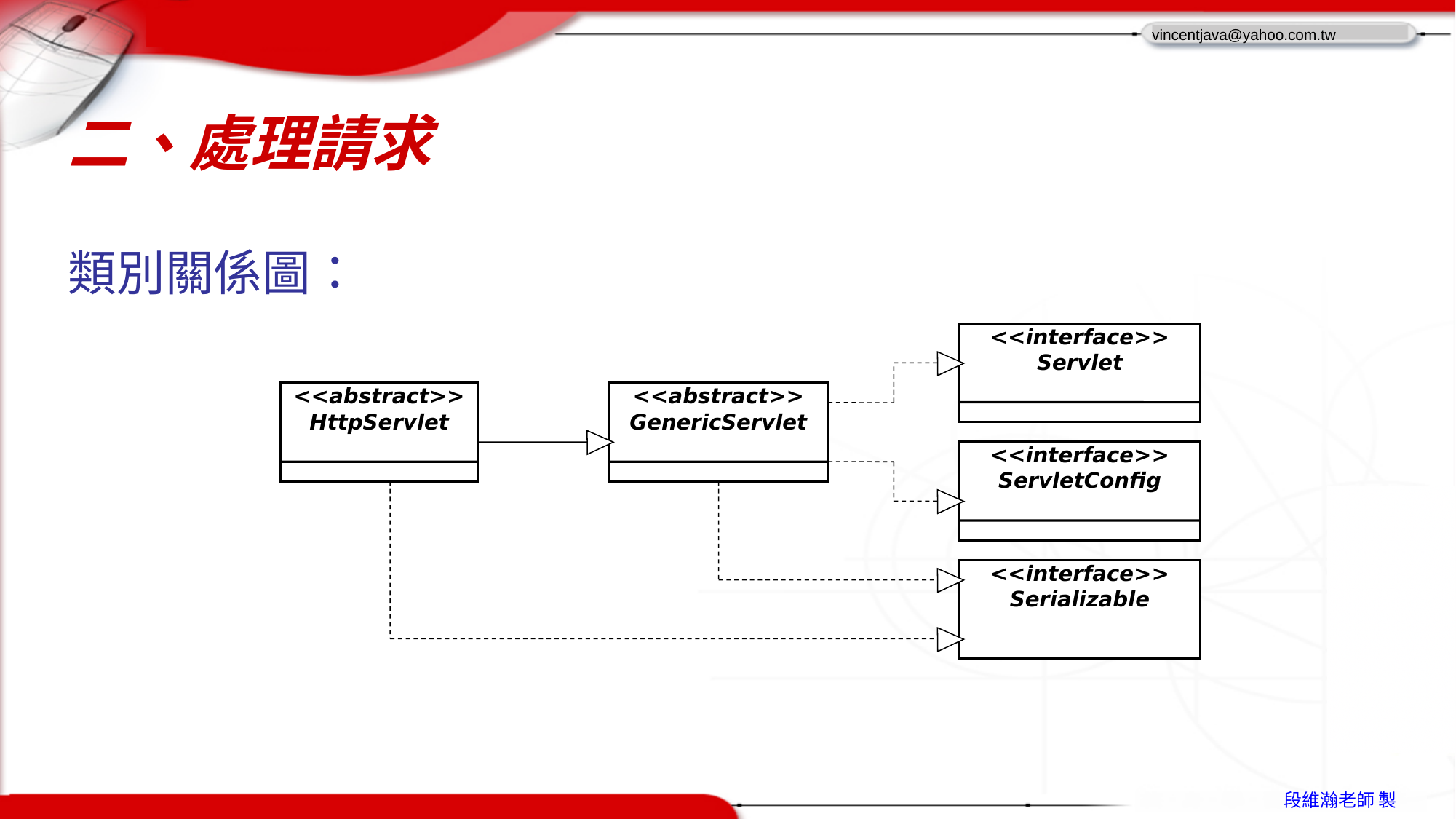

# 二、處理請求
類別關係圖：
<<interface>>
Servlet

<<abstract>>
HttpServlet
<<abstract>>
GenericServlet

<<interface>>
ServletConfig

<<interface>>
Serializable